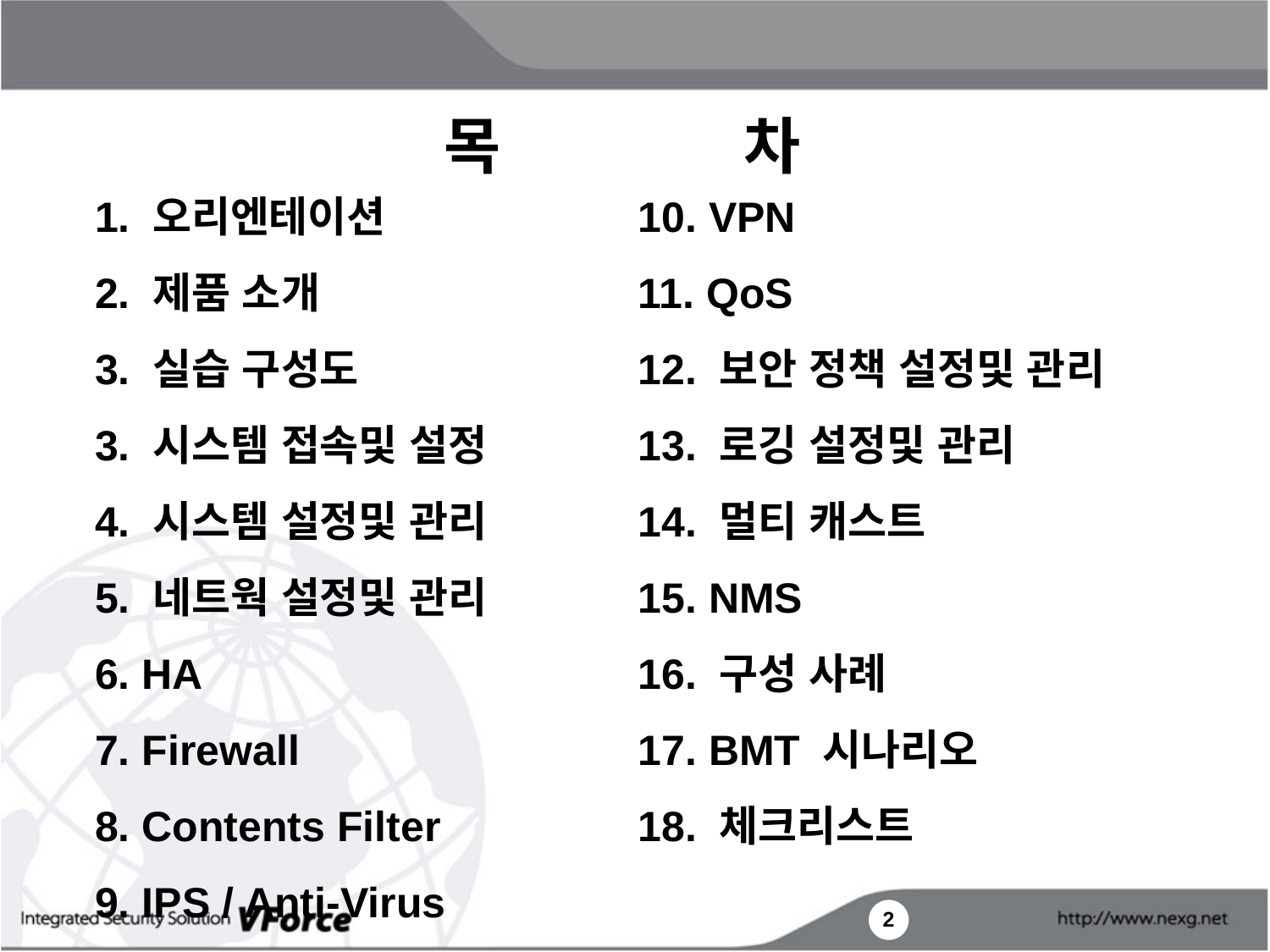

목              차
1. 오리엔테이션
2. 제품 소개
3. 실습 구성도
3. 시스템 접속및 설정
4. 시스템 설정및 관리
5. 네트웍 설정및 관리
6. HA
7. Firewall
8. Contents Filter
9. IPS / Anti-Virus
10. VPN
11. QoS
12. 보안 정책 설정및 관리
13. 로깅 설정및 관리
14. 멀티 캐스트
15. NMS
16. 구성 사례
17. BMT 시나리오
18. 체크리스트